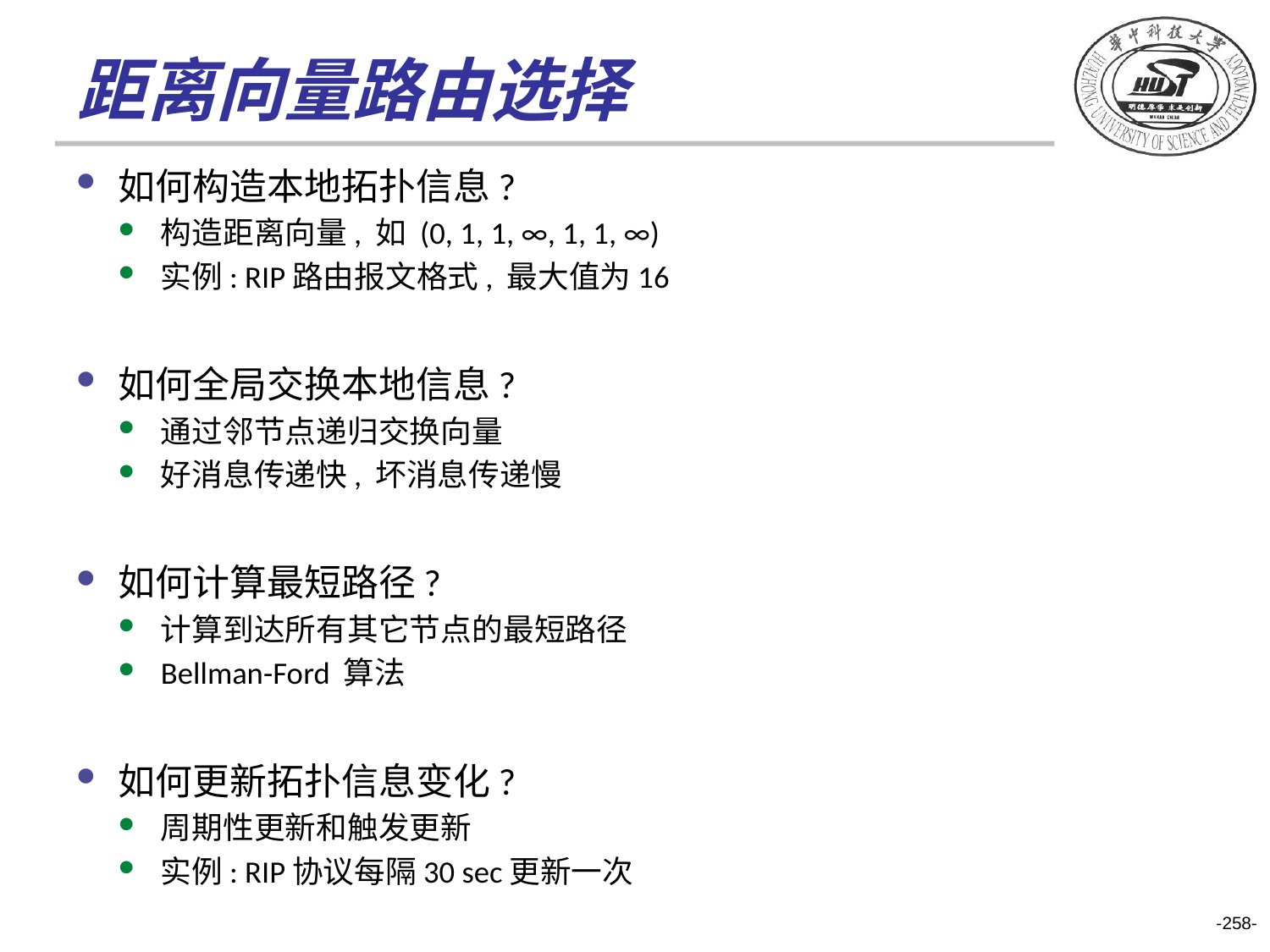

距离向量路由选择
如何构造本地拓扑信息?
构造距离向量, 如 (0, 1, 1, ∞, 1, 1, ∞)
实例: RIP路由报文格式, 最大值为16

如何全局交换本地信息?
通过邻节点递归交换向量
好消息传递快, 坏消息传递慢

如何计算最短路径?
计算到达所有其它节点的最短路径
Bellman-Ford 算法

如何更新拓扑信息变化?
周期性更新和触发更新
实例: RIP协议每隔30 sec更新一次

-258-